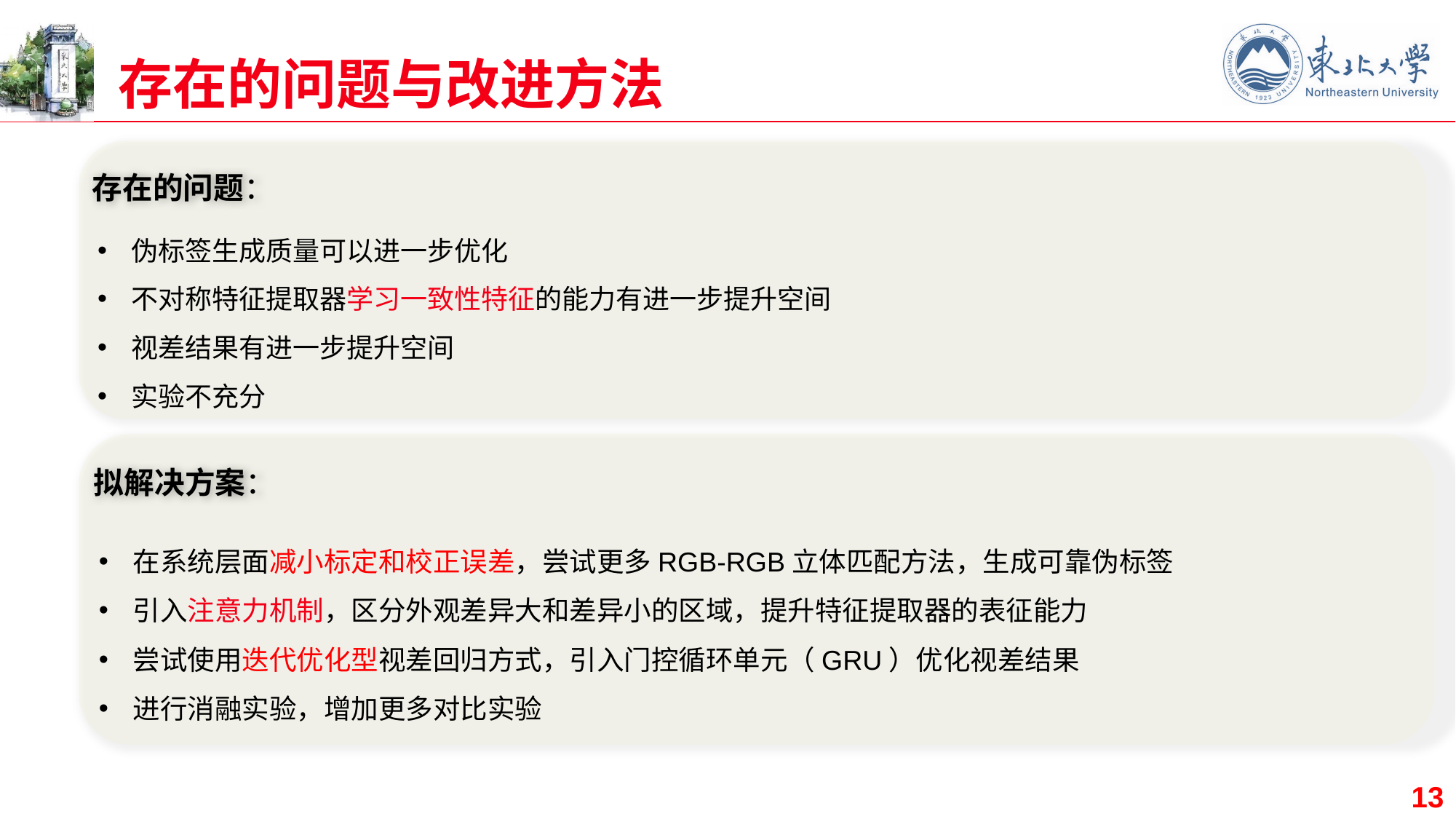

# 存在的问题与改进方法
存在的问题：

伪标签生成质量可以进一步优化
不对称特征提取器学习一致性特征的能力有进一步提升空间
视差结果有进一步提升空间
实验不充分
拟解决方案：

在系统层面减小标定和校正误差，尝试更多RGB-RGB立体匹配方法，生成可靠伪标签
引入注意力机制，区分外观差异大和差异小的区域，提升特征提取器的表征能力
尝试使用迭代优化型视差回归方式，引入门控循环单元（GRU）优化视差结果
进行消融实验，增加更多对比实验
13